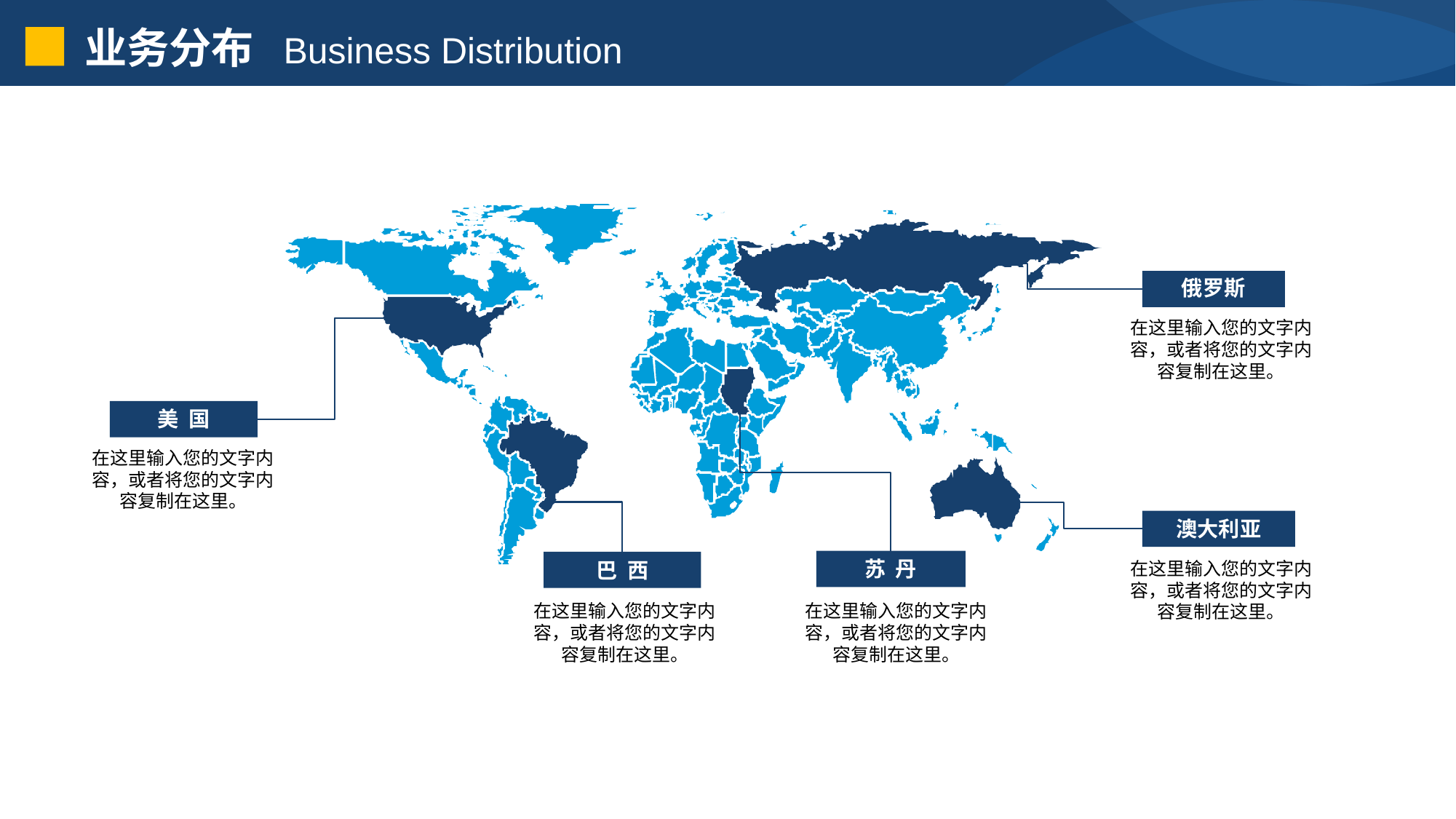

业务分布  Business Distribution

俄罗斯

在这里输入您的文字内容，或者将您的文字内容复制在这里。

美  国

在这里输入您的文字内容，或者将您的文字内容复制在这里。

澳大利亚

苏  丹

在这里输入您的文字内容，或者将您的文字内容复制在这里。
巴  西

在这里输入您的文字内容，或者将您的文字内容复制在这里。
在这里输入您的文字内容，或者将您的文字内容复制在这里。